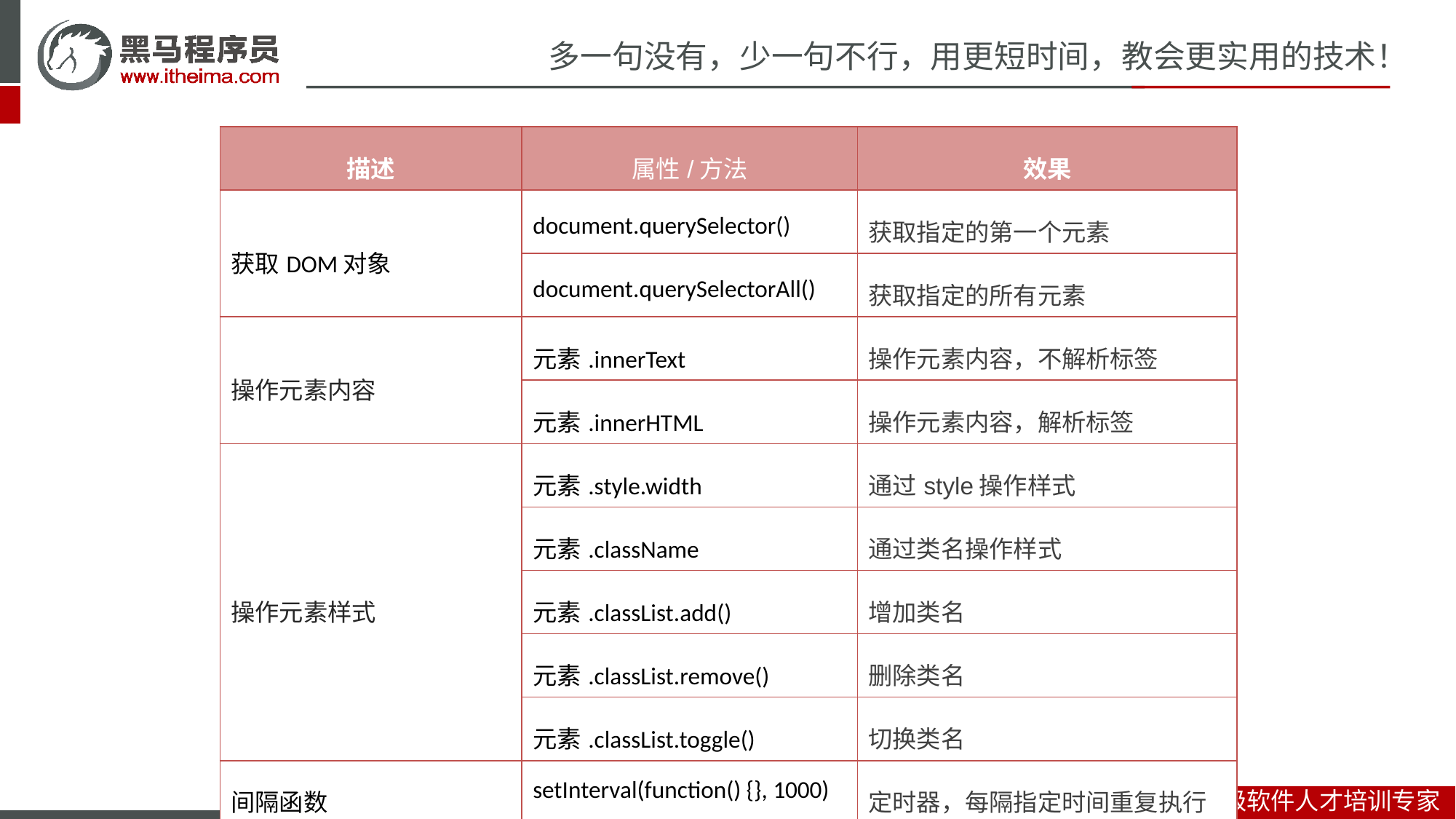

| 描述 | 属性/方法 | 效果 |
| --- | --- | --- |
| 获取DOM对象 | document.querySelector() | 获取指定的第一个元素 |
|  | document.querySelectorAll() | 获取指定的所有元素 |
| 操作元素内容 | 元素.innerText | 操作元素内容，不解析标签 |
|  | 元素.innerHTML | 操作元素内容，解析标签 |
| 操作元素样式 | 元素.style.width | 通过style操作样式 |
|  | 元素.className | 通过类名操作样式 |
|  | 元素.classList.add() | 增加类名 |
|  | 元素.classList.remove() | 删除类名 |
|  | 元素.classList.toggle() | 切换类名 |
| 间隔函数 | setInterval(function() {}, 1000) | 定时器，每隔指定时间重复执行 |